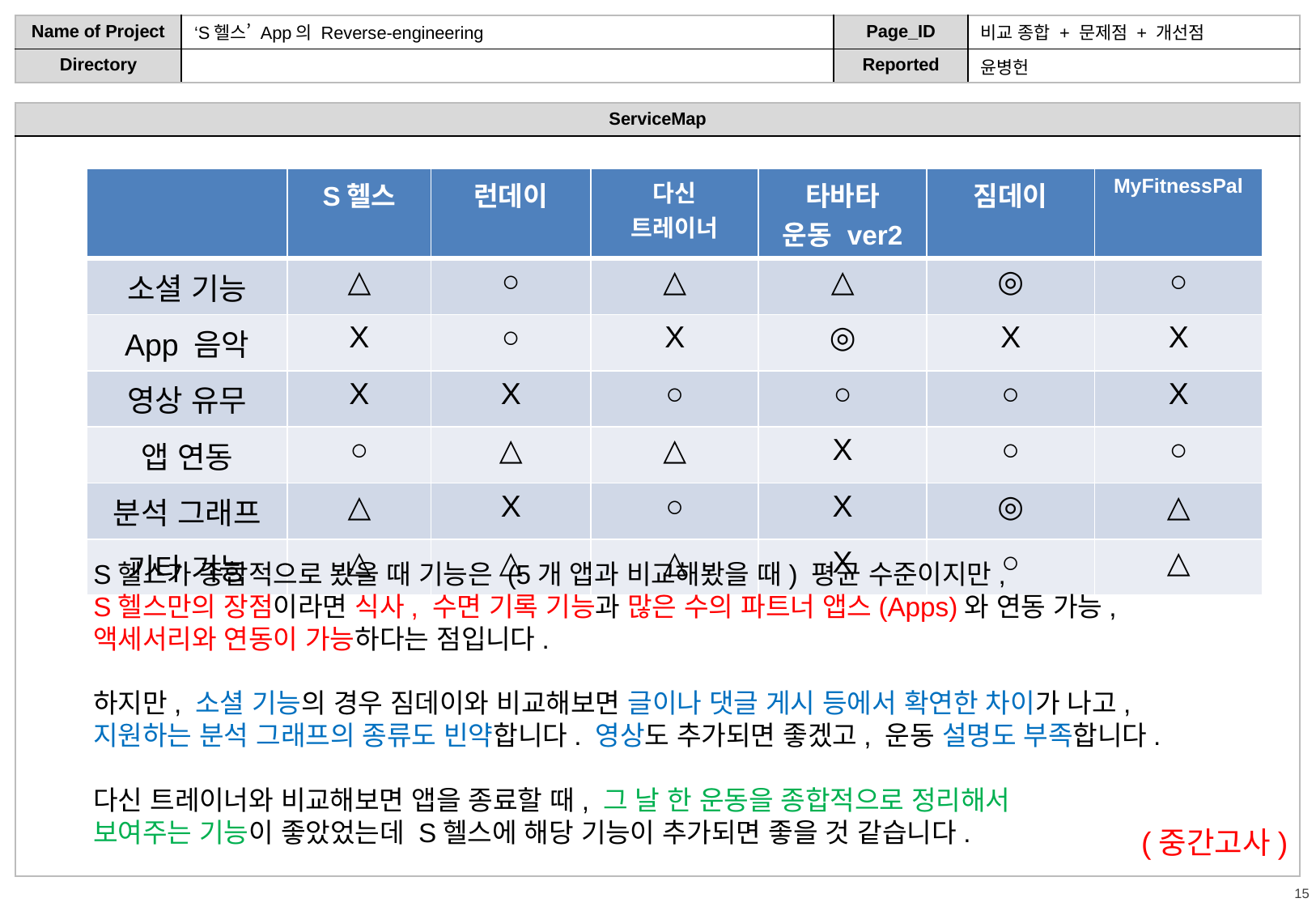

‘S헬스’ App의 Reverse-engineering
비교 종합 + 문제점 + 개선점
윤병헌
|  | S헬스 | 런데이 | 다신 트레이너 | 타바타 운동 ver2 | 짐데이 | MyFitnessPal |
| --- | --- | --- | --- | --- | --- | --- |
| 소셜 기능 | △ | ○ | △ | △ | ◎ | ○ |
| App 음악 | X | ○ | X | ◎ | X | X |
| 영상 유무 | X | X | ○ | ○ | ○ | X |
| 앱 연동 | ○ | △ | △ | X | ○ | ○ |
| 분석 그래프 | △ | X | ○ | X | ◎ | △ |
| 기타 기능 | △ | △ | △ | X | ○ | △ |
S헬스가 종합적으로 봤을 때 기능은 (5개 앱과 비교해봤을 때) 평균 수준이지만,
S헬스만의 장점이라면 식사, 수면 기록 기능과 많은 수의 파트너 앱스(Apps)와 연동 가능,
액세서리와 연동이 가능하다는 점입니다.

하지만, 소셜 기능의 경우 짐데이와 비교해보면 글이나 댓글 게시 등에서 확연한 차이가 나고,
지원하는 분석 그래프의 종류도 빈약합니다. 영상도 추가되면 좋겠고, 운동 설명도 부족합니다.

다신 트레이너와 비교해보면 앱을 종료할 때, 그 날 한 운동을 종합적으로 정리해서
보여주는 기능이 좋았었는데 S헬스에 해당 기능이 추가되면 좋을 것 같습니다.
(중간고사)